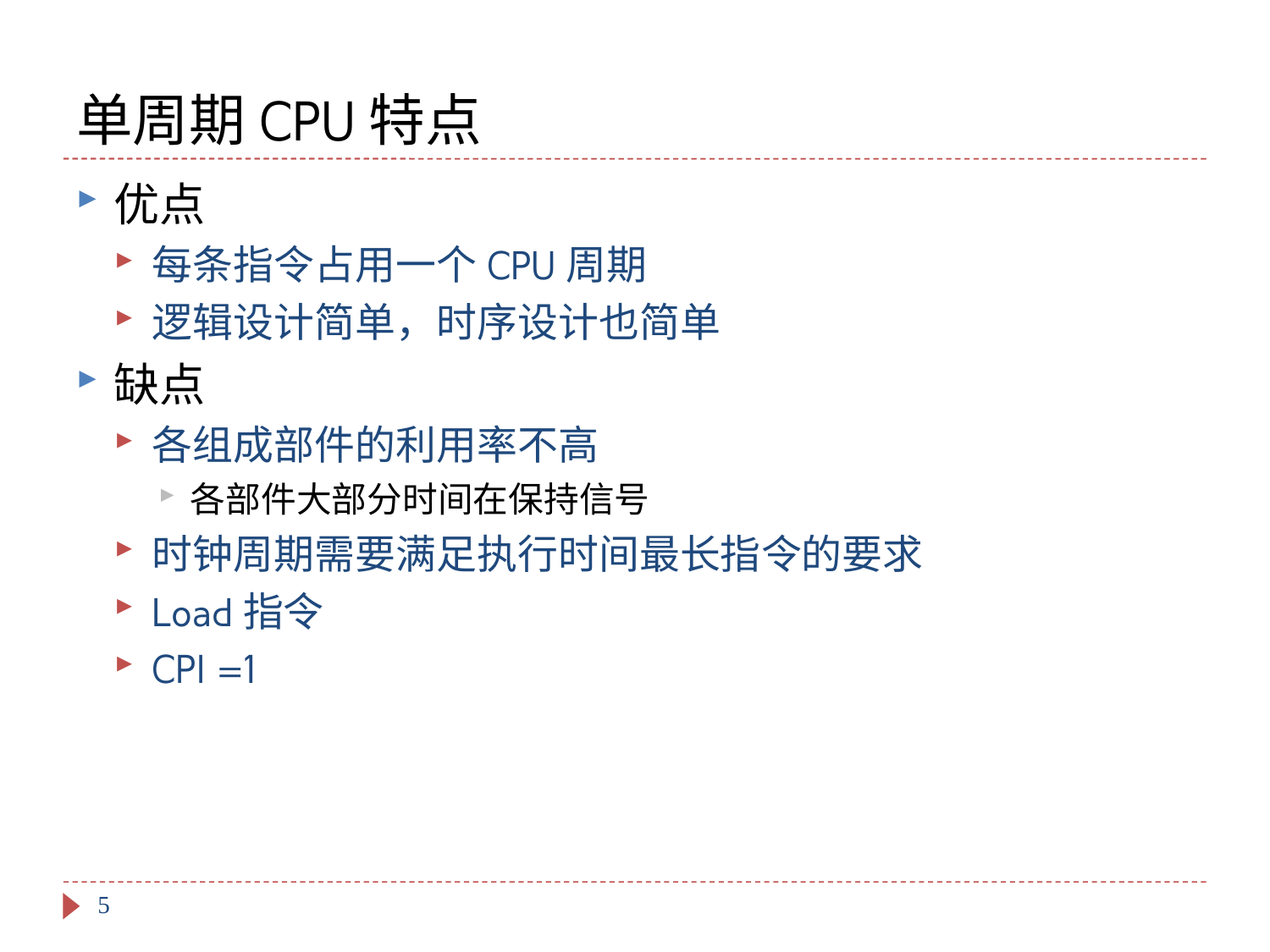

# 单周期CPU特点
优点
每条指令占用一个CPU周期
逻辑设计简单，时序设计也简单
缺点
各组成部件的利用率不高
各部件大部分时间在保持信号
时钟周期需要满足执行时间最长指令的要求
Load指令
CPI =1

5